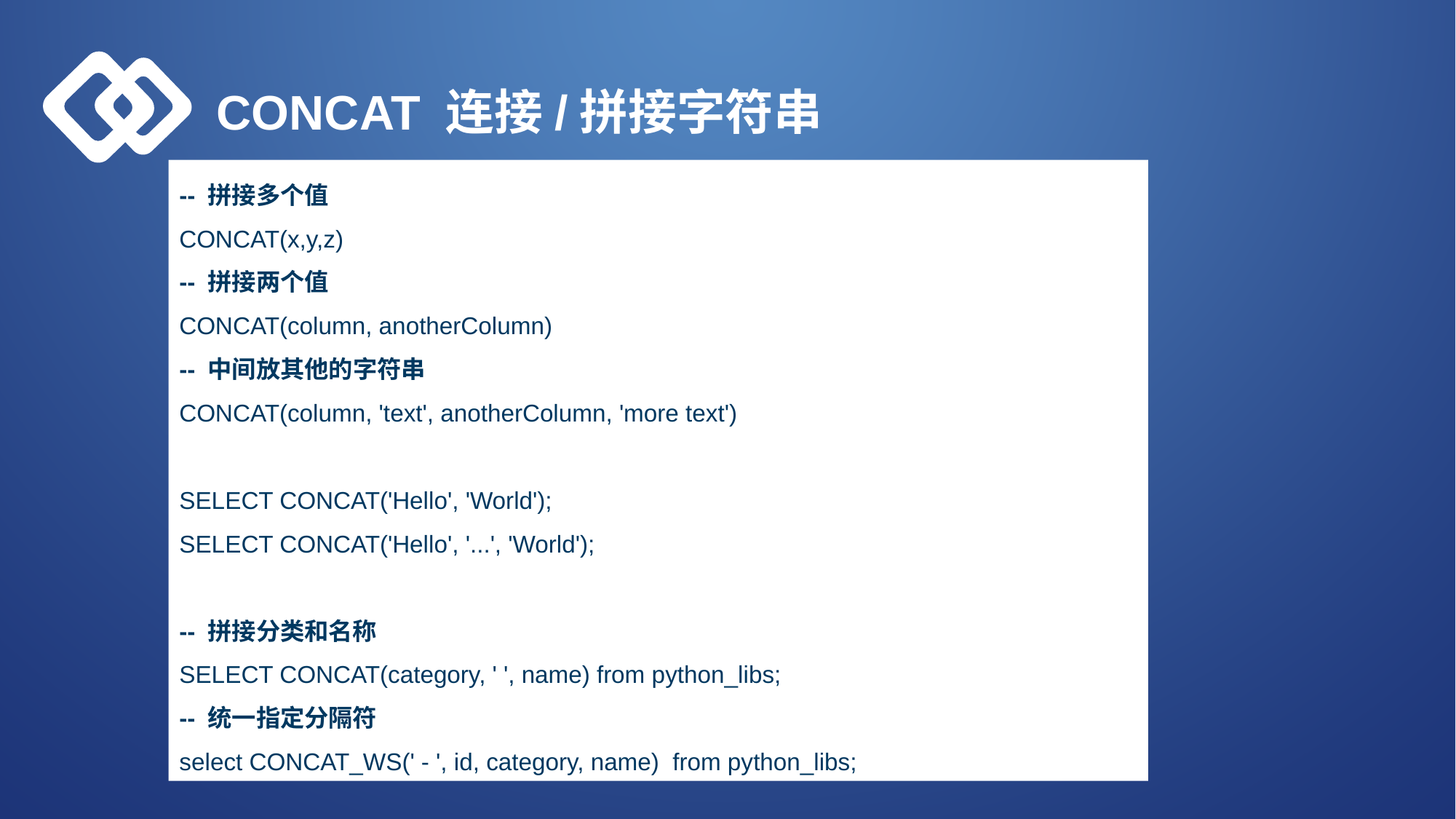

CONCAT 连接/拼接字符串

-- 拼接多个值
CONCAT(x,y,z)
-- 拼接两个值
CONCAT(column, anotherColumn)
-- 中间放其他的字符串
CONCAT(column, 'text', anotherColumn, 'more text')

SELECT CONCAT('Hello', 'World');
SELECT CONCAT('Hello', '...', 'World');

-- 拼接分类和名称
SELECT CONCAT(category, ' ', name) from python_libs;
-- 统一指定分隔符
select CONCAT_WS(' - ', id, category, name)  from python_libs;